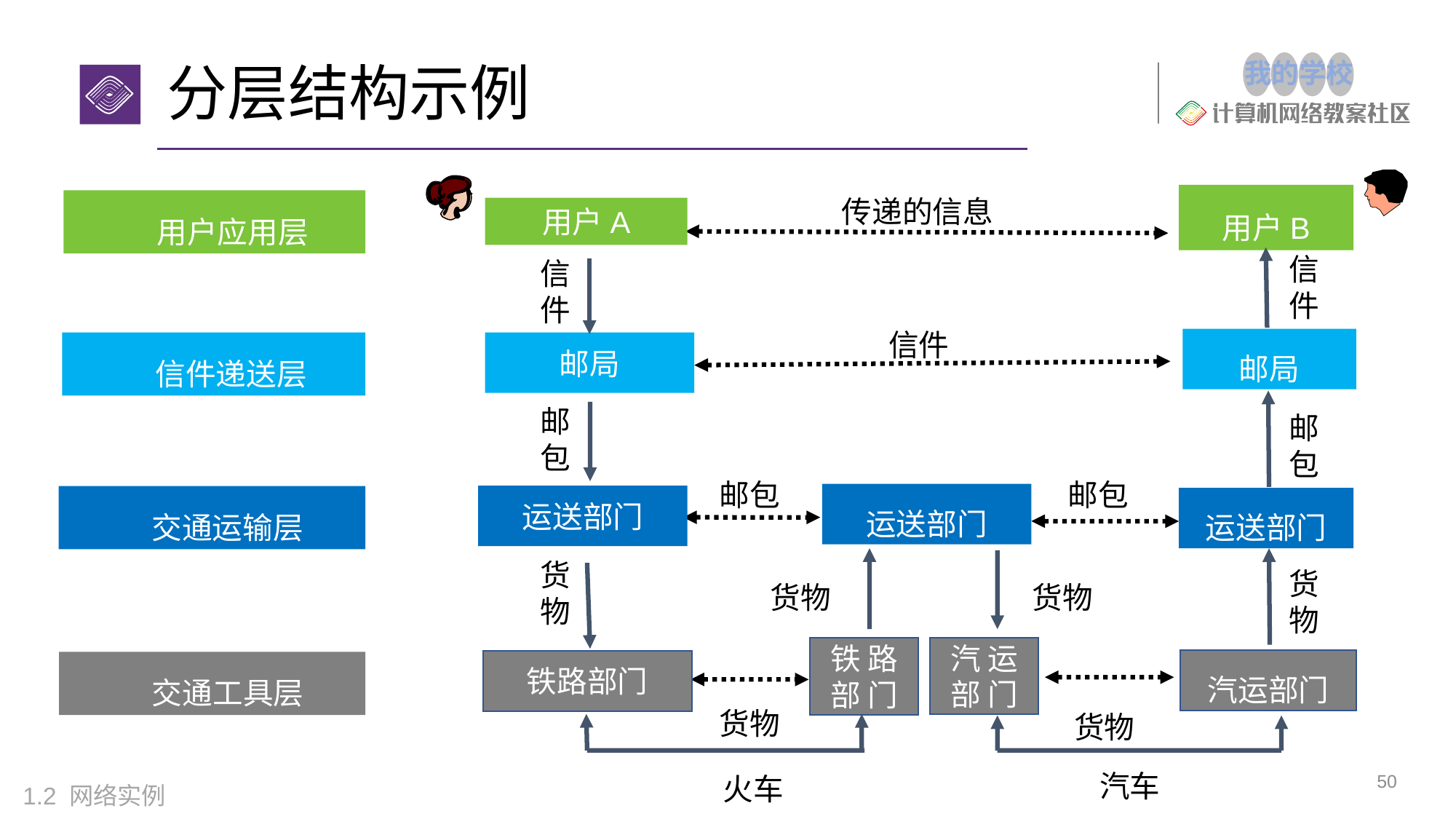

# 分层结构示例

传递的信息

用户B
    用户应用层
    信件递送层
    交通运输层
    交通工具层
用户A
信件

邮局
邮包

运送部门
货物

铁路部门

信件

信件
邮局

邮包
邮包
邮包
运送部门
运送部门

货物
货物
货物
铁 路
部 门
汽 运
部 门
汽运部门

货物
货物

汽车
火车

50
1.2 网络实例